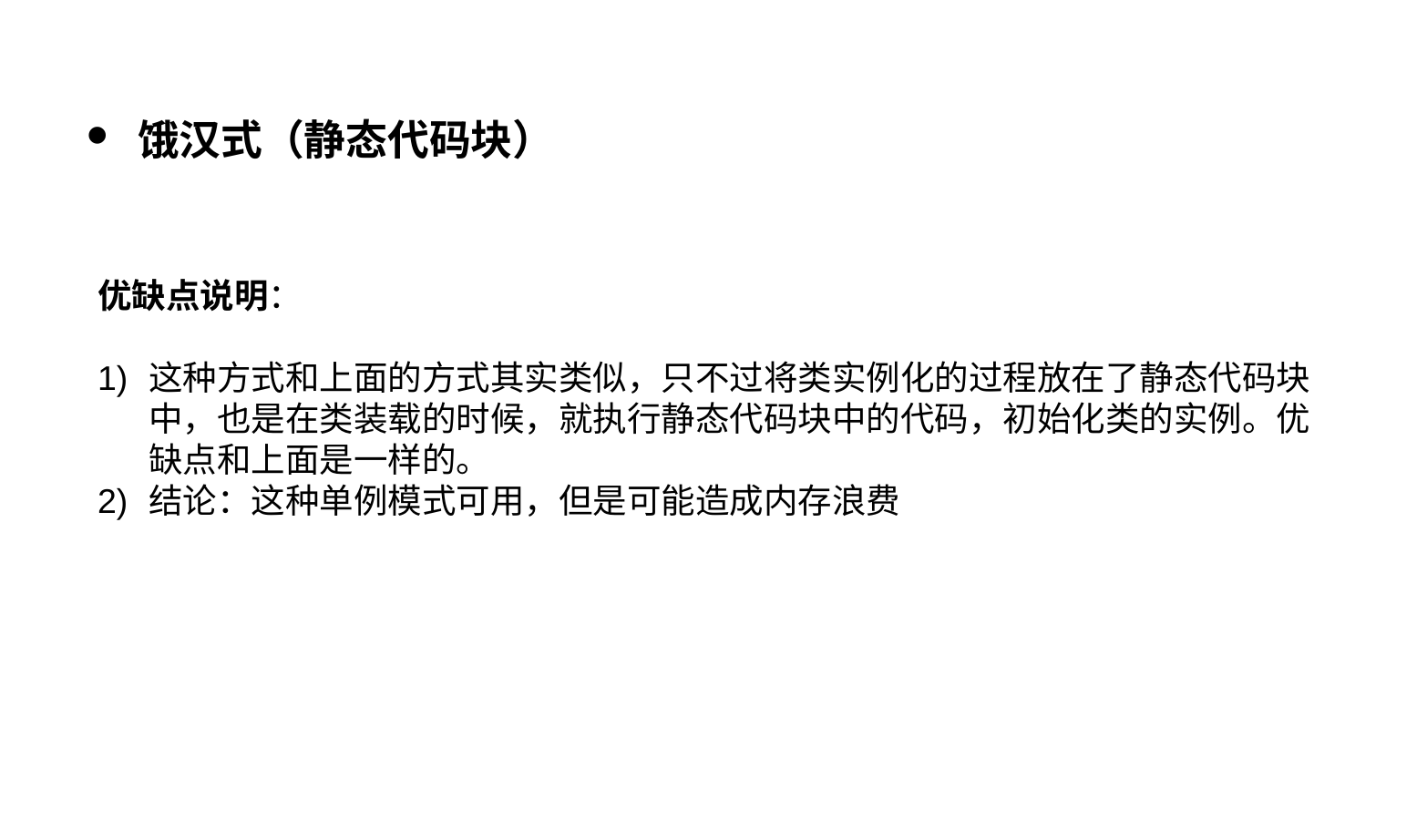

饿汉式（静态代码块）

优缺点说明：

这种方式和上面的方式其实类似，只不过将类实例化的过程放在了静态代码块中，也是在类装载的时候，就执行静态代码块中的代码，初始化类的实例。优缺点和上面是一样的。
结论：这种单例模式可用，但是可能造成内存浪费